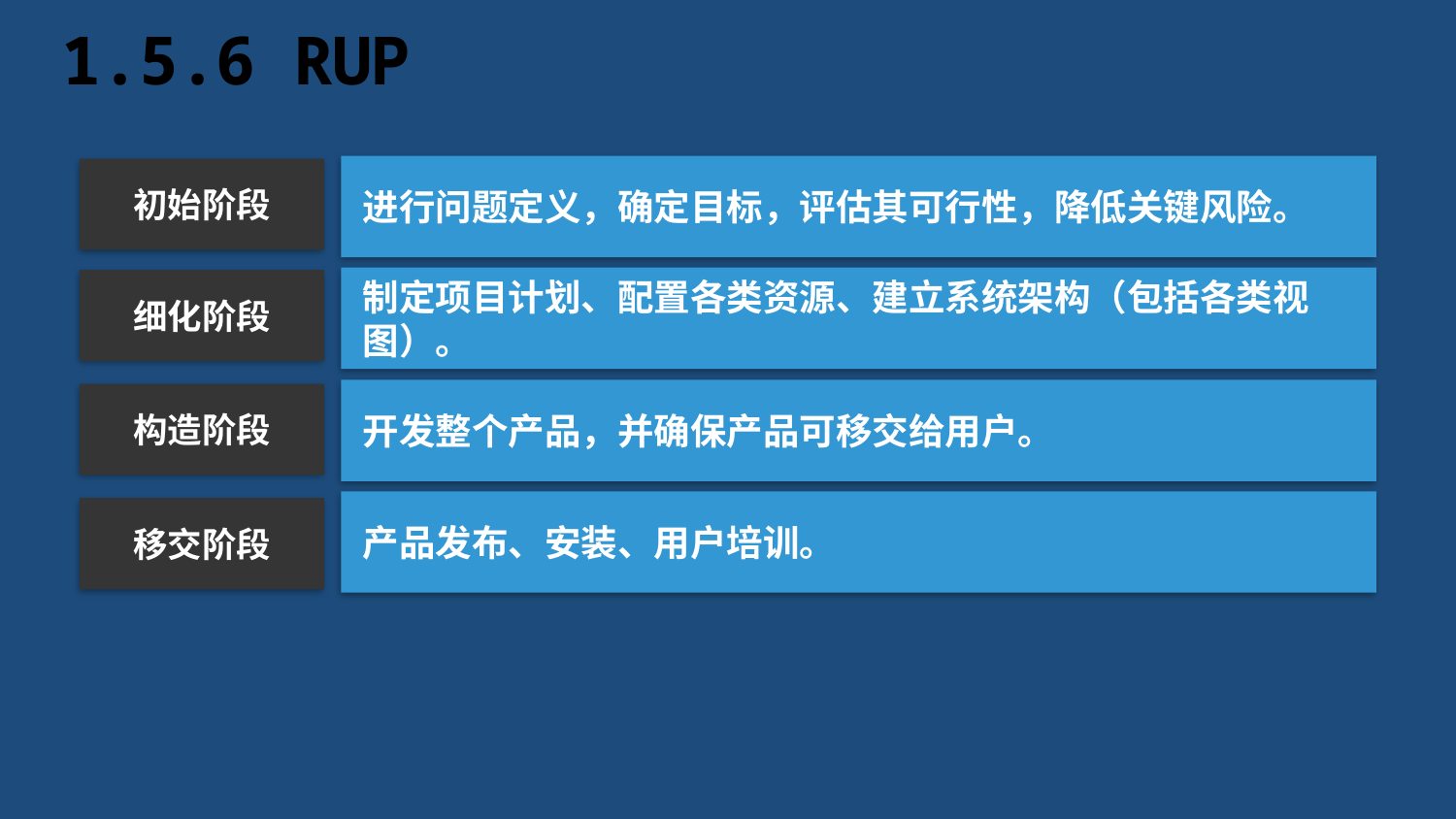

# 1.5.6 RUP
进行问题定义，确定目标，评估其可行性，降低关键风险。
初始阶段
制定项目计划、配置各类资源、建立系统架构（包括各类视图）。
细化阶段
开发整个产品，并确保产品可移交给用户。
构造阶段
产品发布、安装、用户培训。
移交阶段